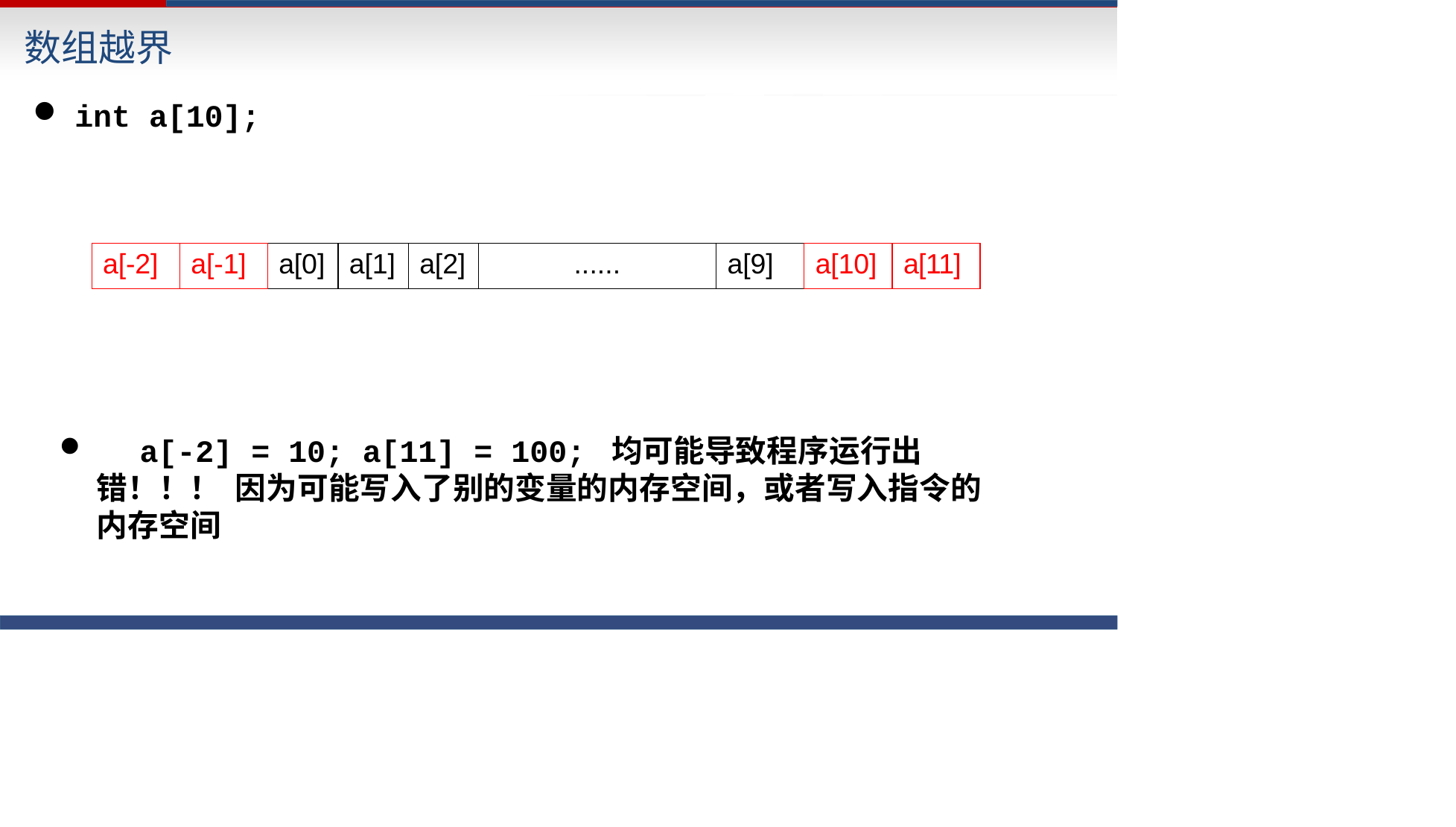

# 数组越界
int a[10];
| a[-2] | a[-1] | a[0] | a[1] | a[2] | ...... | a[9] | a[10] | a[11] |
| --- | --- | --- | --- | --- | --- | --- | --- | --- |
	a[-2] = 10; a[11] = 100; 均可能导致程序运行出错！！！  因为可能写入了别的变量的内存空间，或者写入指令的内存空间